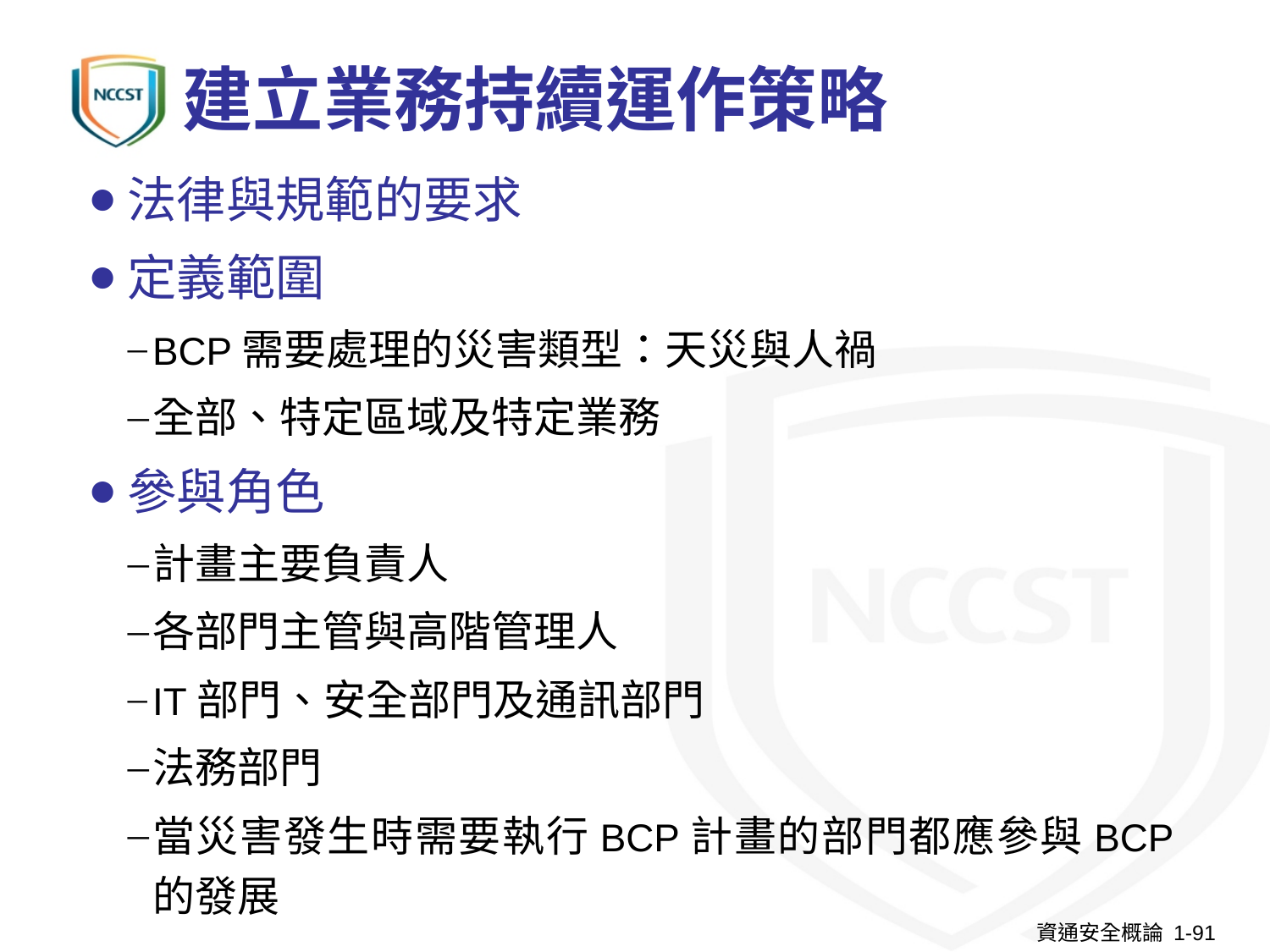

# 建立業務持續運作策略
法律與規範的要求
定義範圍
BCP需要處理的災害類型：天災與人禍
全部、特定區域及特定業務
參與角色
計畫主要負責人
各部門主管與高階管理人
IT部門、安全部門及通訊部門
法務部門
當災害發生時需要執行BCP計畫的部門都應參與BCP的發展